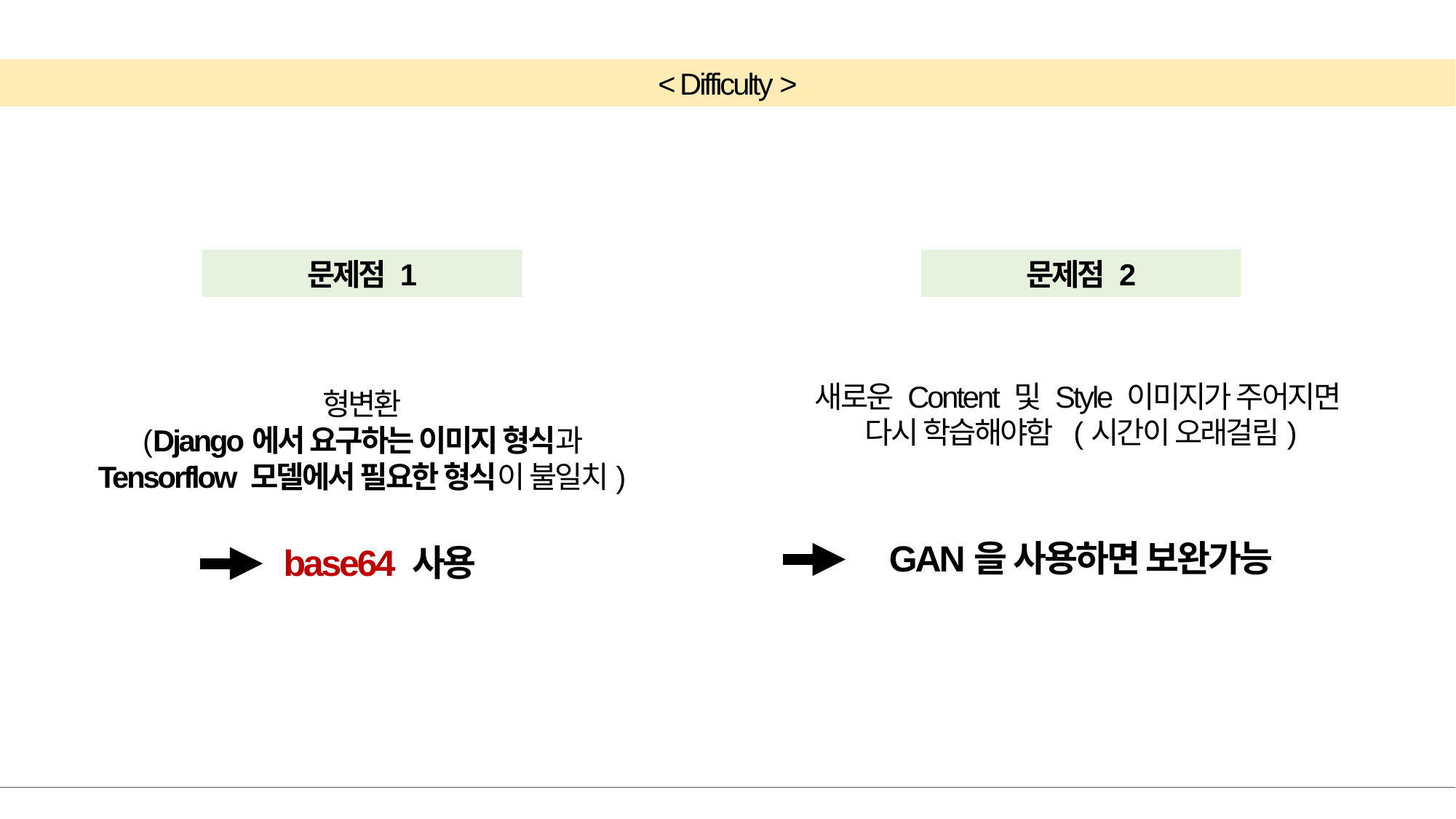

< Difficulty >
문제점 1
문제점 2
새로운 Content 및 Style 이미지가 주어지면
다시 학습해야함  (시간이 오래걸림)
형변환
(Django에서 요구하는 이미지 형식과 Tensorflow 모델에서 필요한 형식이 불일치)

GAN을 사용하면 보완가능

 base64 사용